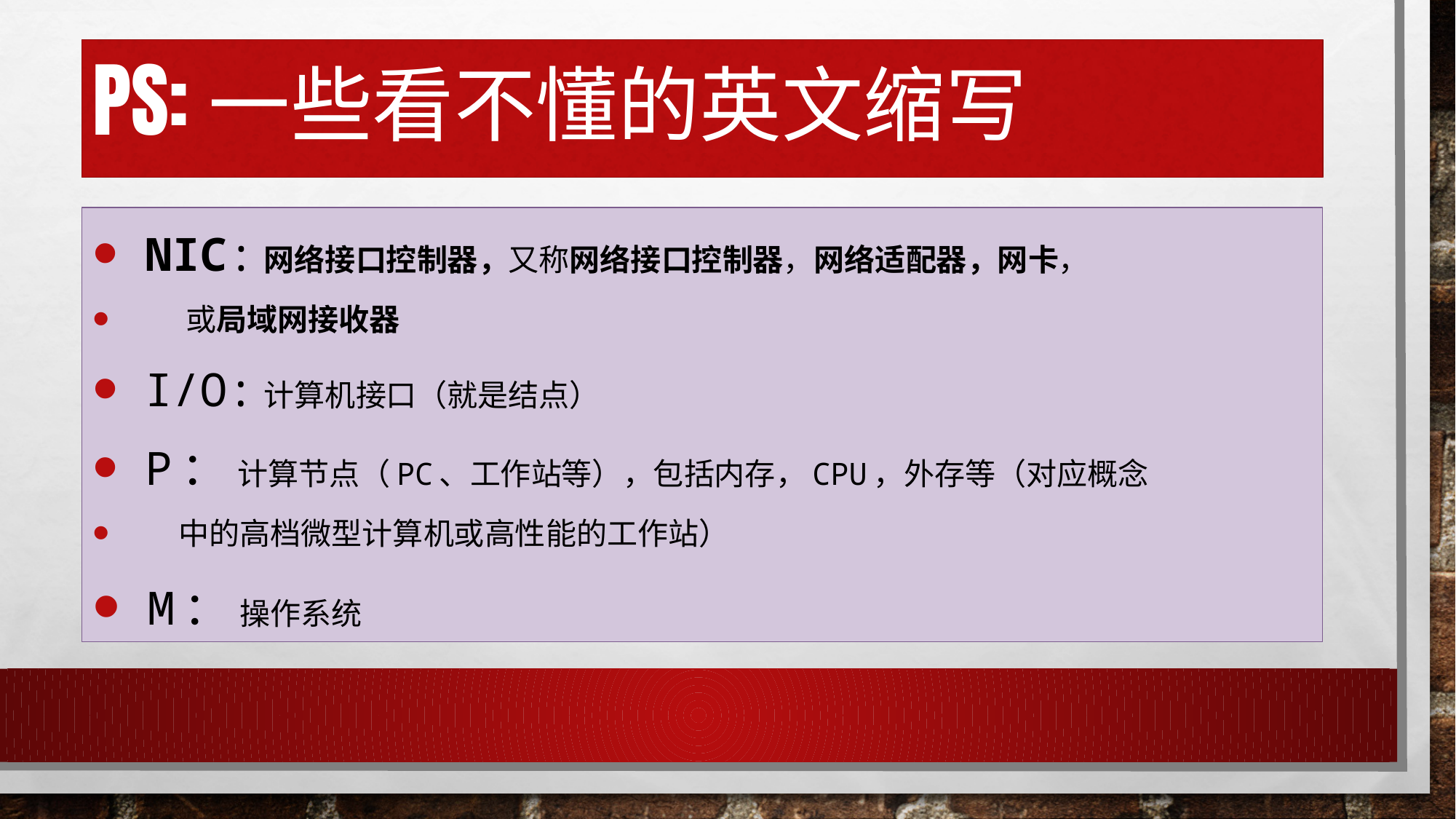

# PS:一些看不懂的英文缩写
 NIC:网络接口控制器，又称网络接口控制器，网络适配器，网卡，
         或局域网接收器
 I/O:计算机接口（就是结点）
 P： 计算节点（PC、工作站等），包括内存，CPU，外存等（对应概念
        中的高档微型计算机或高性能的工作站）
 M： 操作系统